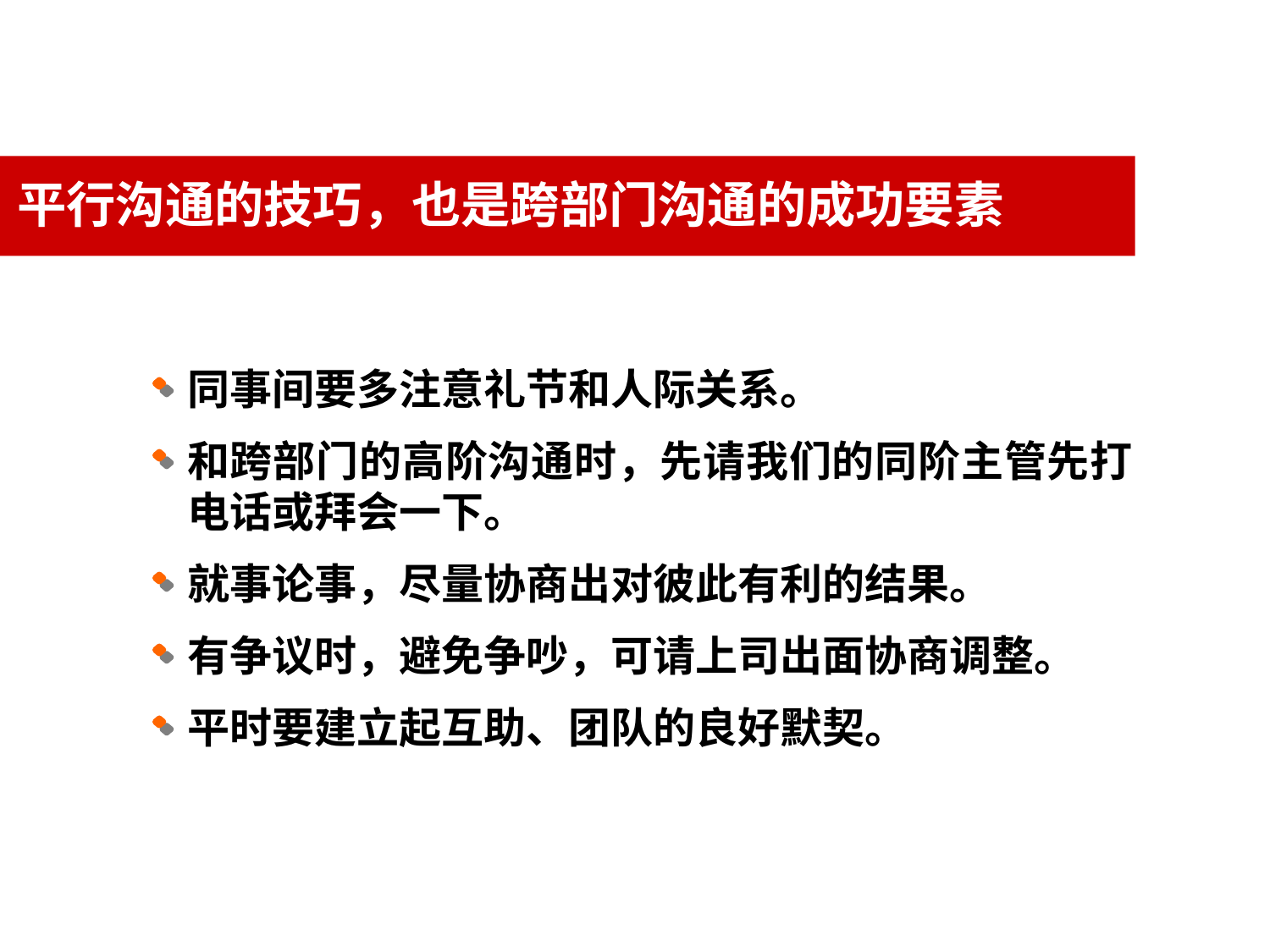

平行沟通的技巧，也是跨部门沟通的成功要素

同事间要多注意礼节和人际关系。
和跨部门的高阶沟通时，先请我们的同阶主管先打电话或拜会一下。
就事论事，尽量协商出对彼此有利的结果。
有争议时，避免争吵，可请上司出面协商调整。
平时要建立起互助、团队的良好默契。